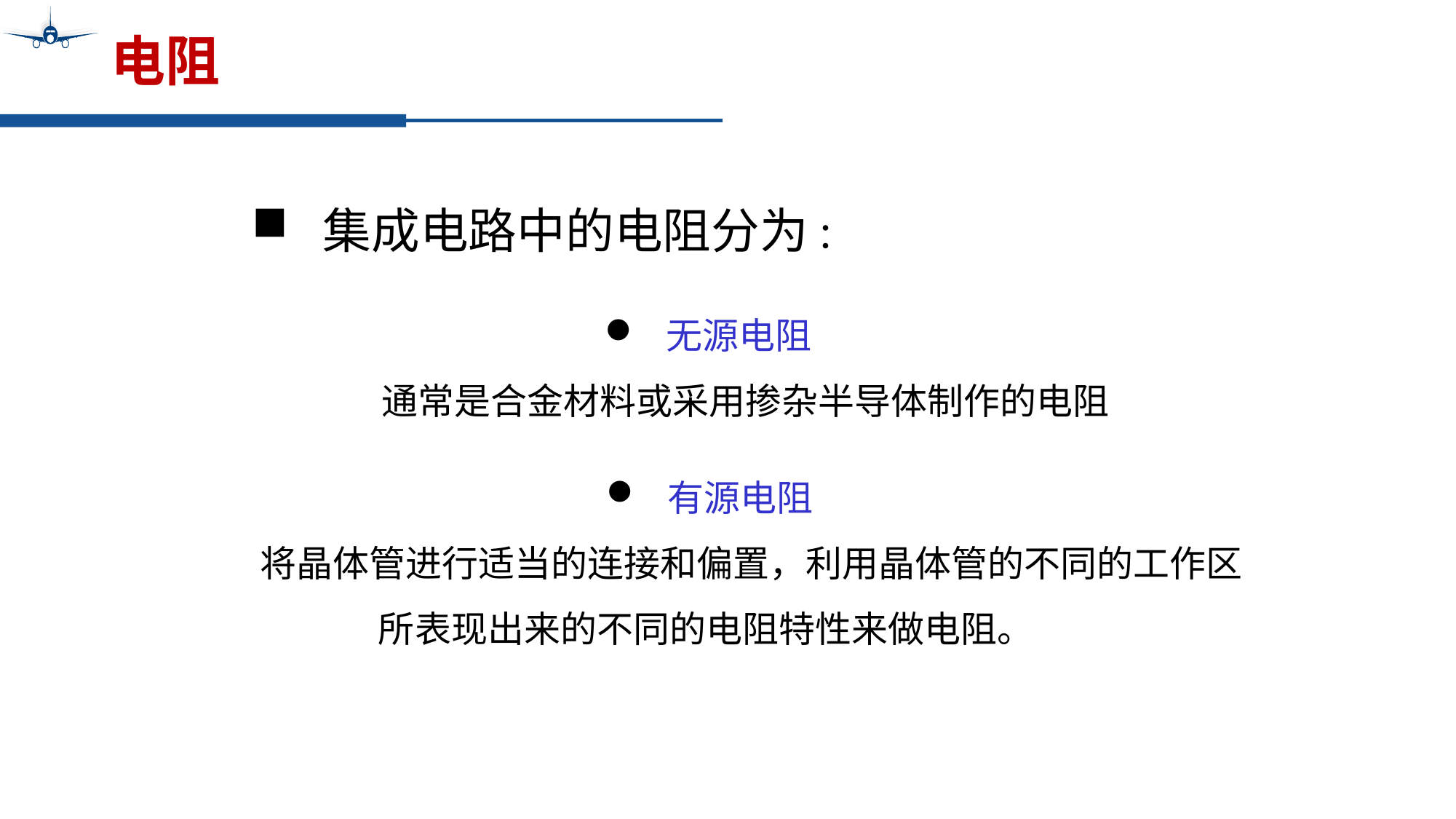

# 电阻
  集成电路中的电阻分为 ：
  无源电阻
         通常是合金材料或采用掺杂半导体制作的电阻
  有源电阻
         将晶体管进行适当的连接和偏置，利用晶体管的不同的工作区所表现出来的不同的电阻特性来做电阻。